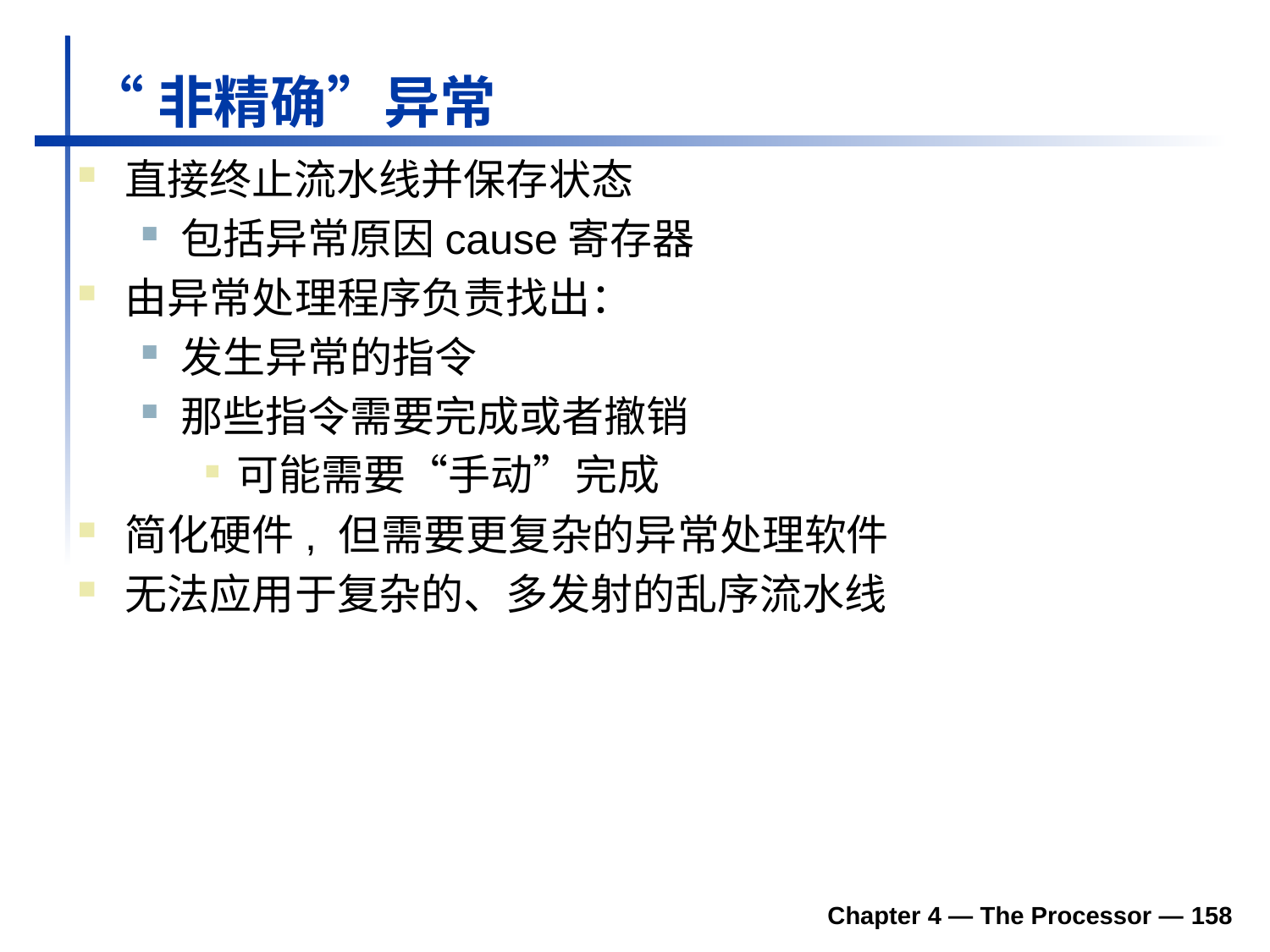

# “非精确”异常
直接终止流水线并保存状态
包括异常原因cause寄存器
由异常处理程序负责找出：
发生异常的指令
那些指令需要完成或者撤销
可能需要“手动”完成
简化硬件, 但需要更复杂的异常处理软件
无法应用于复杂的、多发射的乱序流水线
Chapter 4 — The Processor — 158